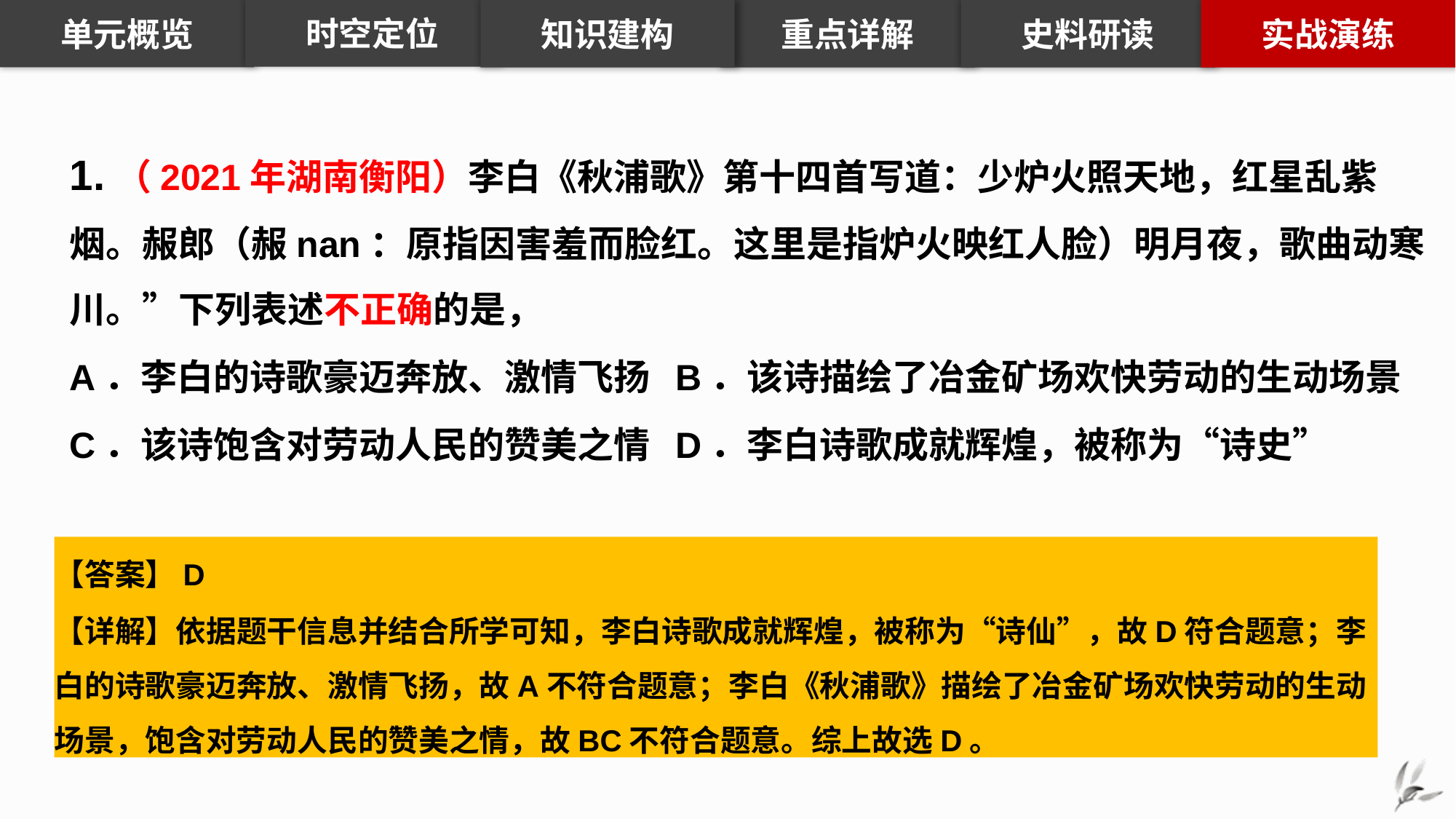

知识建构
重点详解
史料研读

实战演练
时空定位
单元概览
1.（2021年湖南衡阳）李白《秋浦歌》第十四首写道：少炉火照天地，红星乱紫烟。赧郎（赧nan：原指因害羞而脸红。这里是指炉火映红人脸）明月夜，歌曲动寒川。”下列表述不正确的是，
A．李白的诗歌豪迈奔放、激情飞扬  B．该诗描绘了冶金矿场欢快劳动的生动场景
C．该诗饱含对劳动人民的赞美之情  D．李白诗歌成就辉煌，被称为“诗史”
【答案】D
【详解】依据题干信息并结合所学可知，李白诗歌成就辉煌，被称为“诗仙”，故D符合题意；李白的诗歌豪迈奔放、激情飞扬，故A不符合题意；李白《秋浦歌》描绘了冶金矿场欢快劳动的生动场景，饱含对劳动人民的赞美之情，故BC不符合题意。综上故选D。